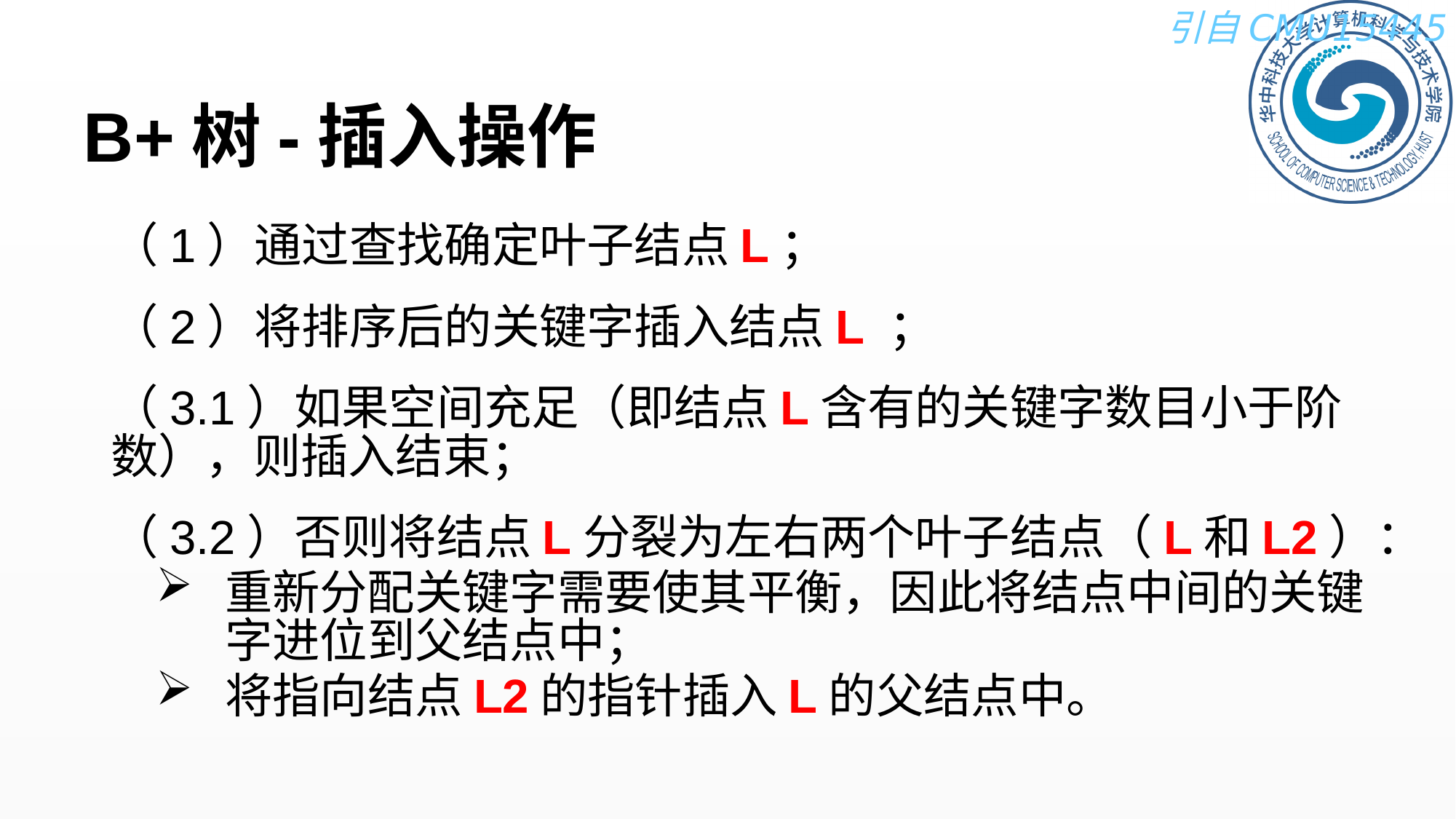

# B+树-插入操作
（1）通过查找确定叶子结点L；
（2）将排序后的关键字插入结点L ；
（3.1）如果空间充足（即结点L含有的关键字数目小于阶数），则插入结束；
（3.2）否则将结点L分裂为左右两个叶子结点（L和L2）：
重新分配关键字需要使其平衡，因此将结点中间的关键字进位到父结点中；
将指向结点L2的指针插入L的父结点中。
68